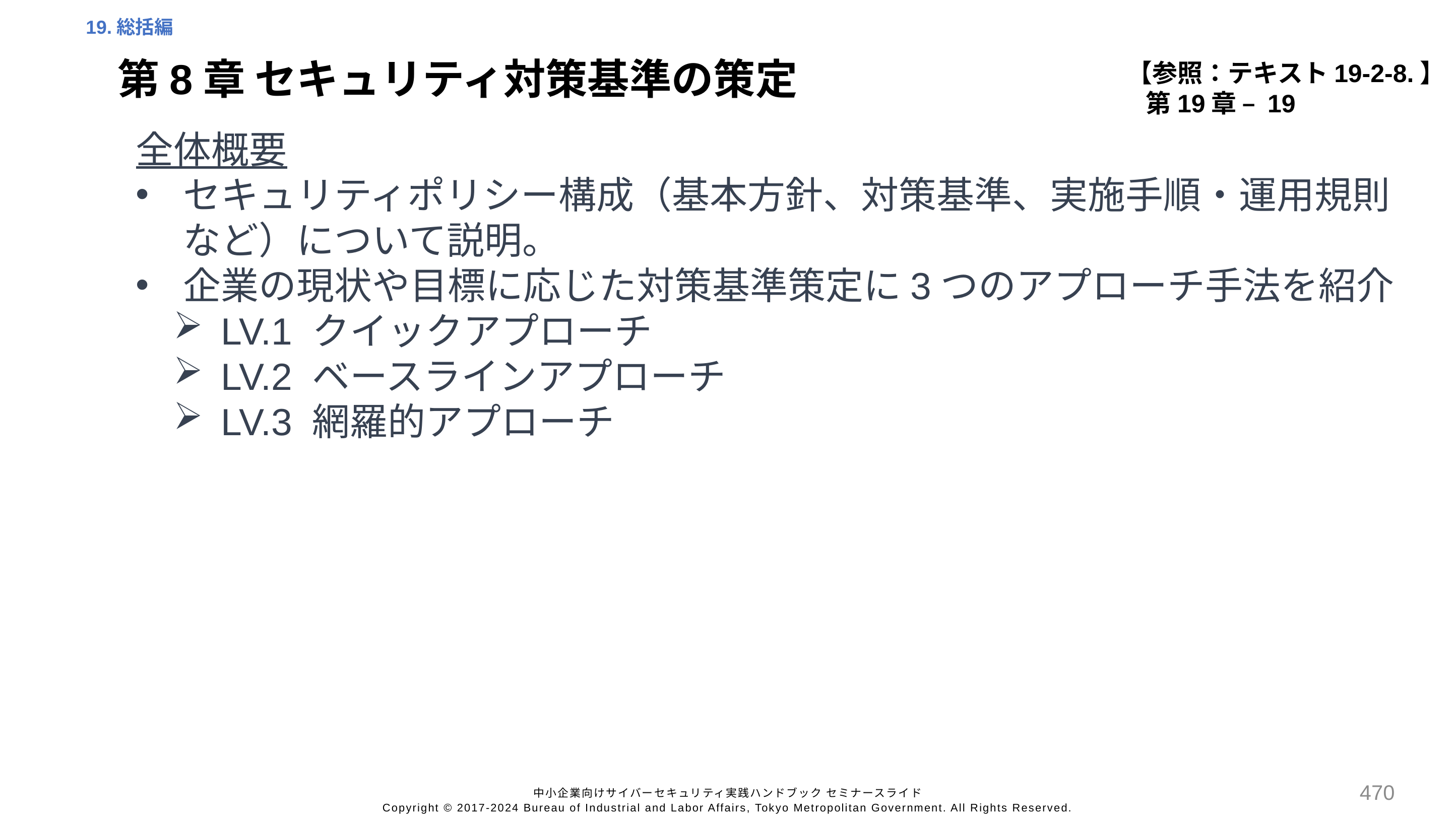

19.総括編
【参照：テキスト19-2-8.】
第19章 – 19
第8章 セキュリティ対策基準の策定
全体概要
セキュリティポリシー構成（基本方針、対策基準、実施手順・運用規則など）について説明。
企業の現状や目標に応じた対策基準策定に3つのアプローチ手法を紹介
LV.1 クイックアプローチ
LV.2 ベースラインアプローチ
LV.3 網羅的アプローチ

470